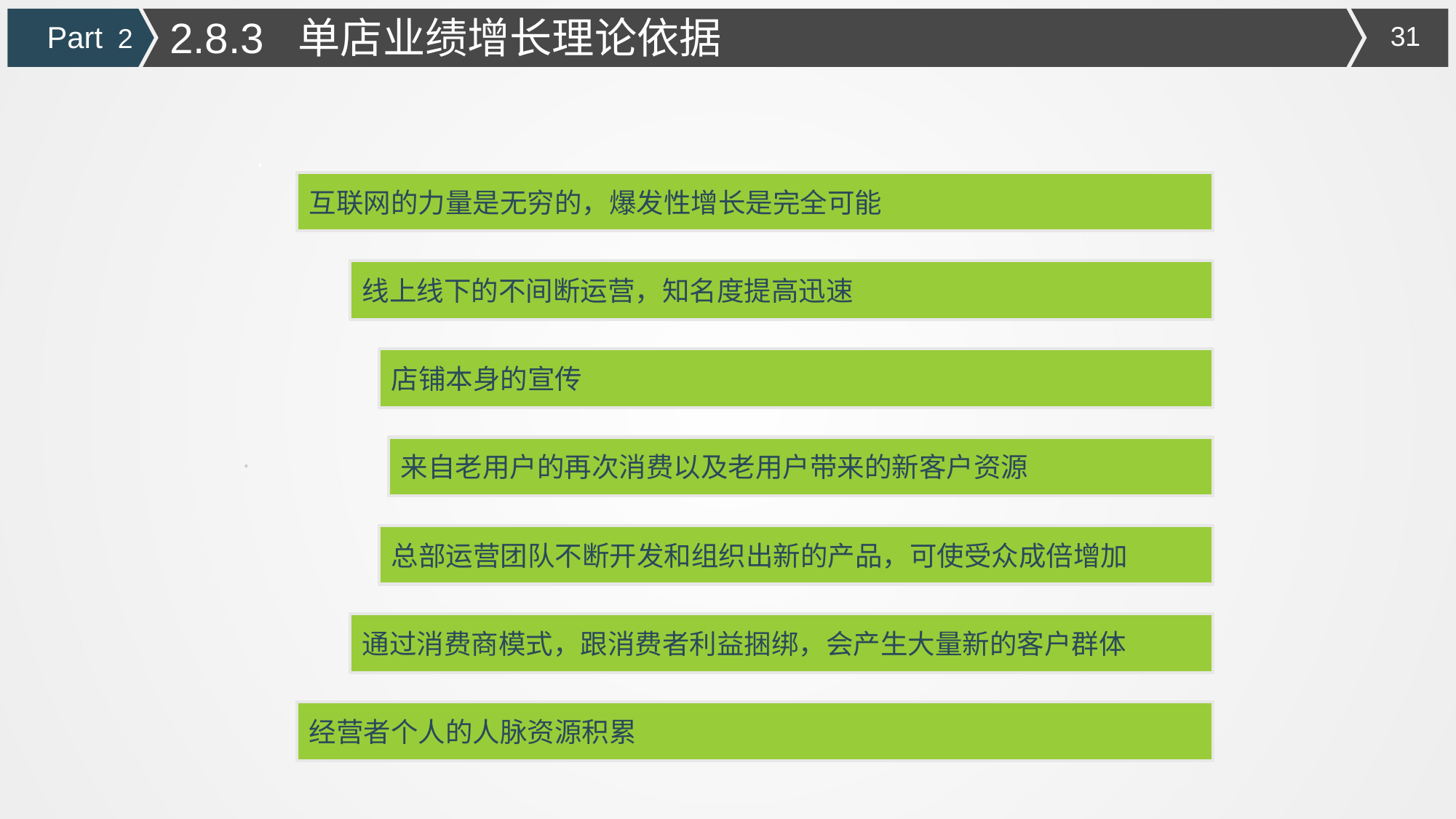

2.8.3  单店业绩增长理论依据
Part  2
互联网的力量是无穷的，爆发性增长是完全可能
线上线下的不间断运营，知名度提高迅速
店铺本身的宣传
来自老用户的再次消费以及老用户带来的新客户资源
总部运营团队不断开发和组织出新的产品，可使受众成倍增加
通过消费商模式，跟消费者利益捆绑，会产生大量新的客户群体
经营者个人的人脉资源积累